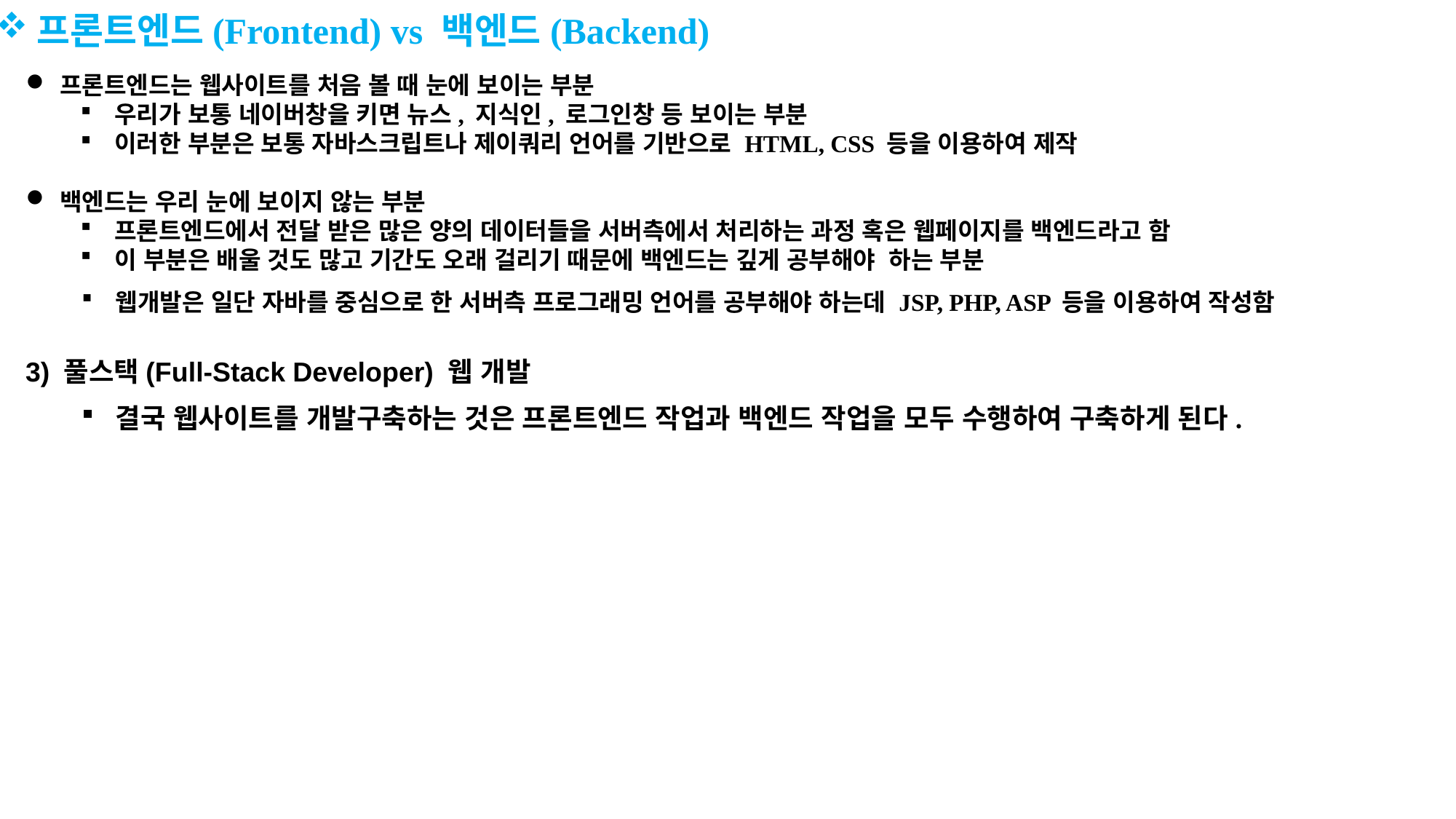

프론트엔드(Frontend) vs 백엔드(Backend)
프론트엔드는 웹사이트를 처음 볼 때 눈에 보이는 부분
우리가 보통 네이버창을 키면 뉴스, 지식인, 로그인창 등 보이는 부분
이러한 부분은 보통 자바스크립트나 제이쿼리 언어를 기반으로 HTML, CSS 등을 이용하여 제작
백엔드는 우리 눈에 보이지 않는 부분
프론트엔드에서 전달 받은 많은 양의 데이터들을 서버측에서 처리하는 과정 혹은 웹페이지를 백엔드라고 함
이 부분은 배울 것도 많고 기간도 오래 걸리기 때문에 백엔드는 깊게 공부해야  하는 부분
웹개발은 일단 자바를 중심으로 한 서버측 프로그래밍 언어를 공부해야 하는데 JSP, PHP, ASP 등을 이용하여 작성함

3) 풀스택(Full-Stack Developer) 웹 개발
결국 웹사이트를 개발구축하는 것은 프론트엔드 작업과 백엔드 작업을 모두 수행하여 구축하게 된다.